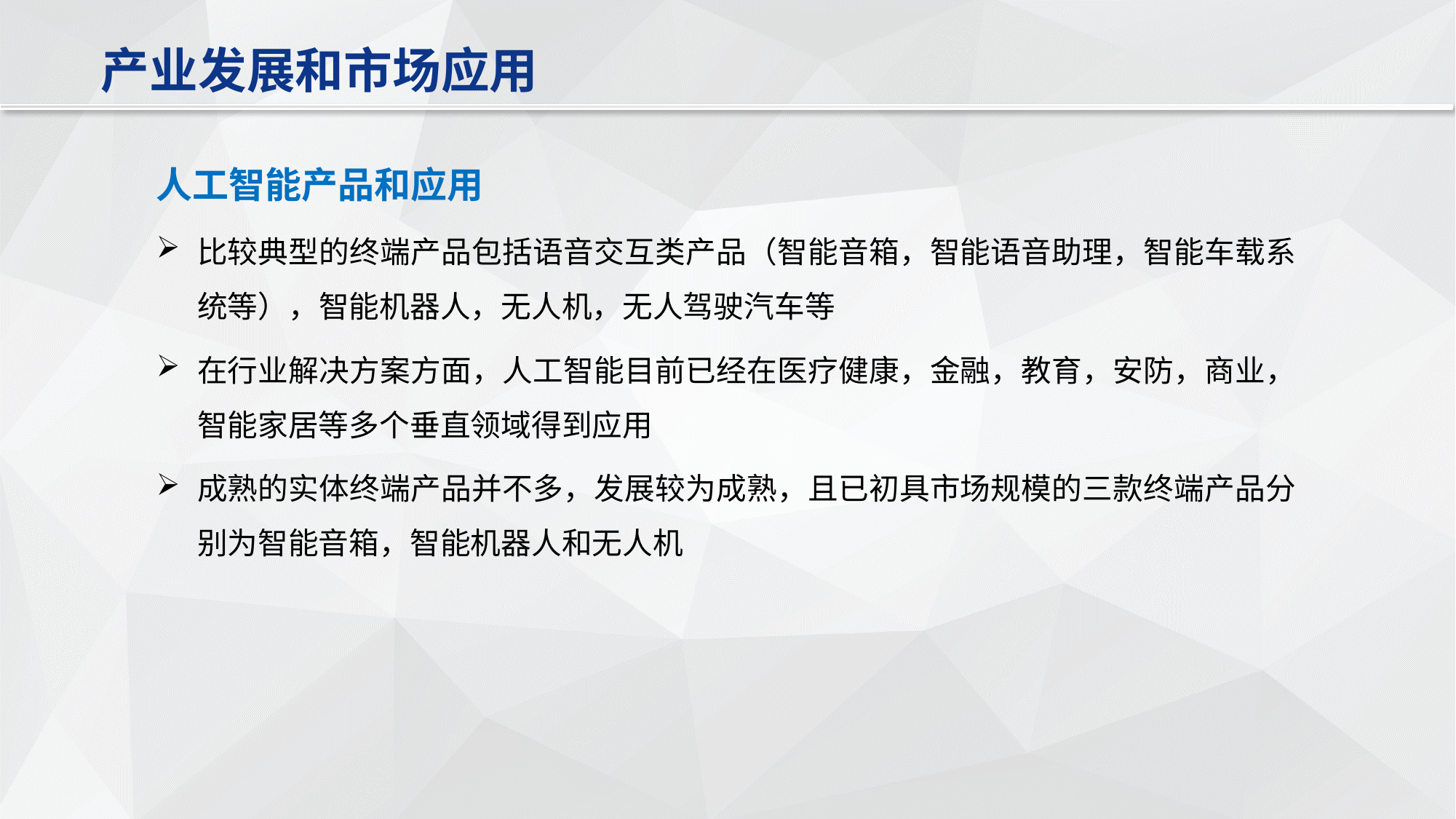

产业发展和市场应用

人工智能产品和应用
比较典型的终端产品包括语音交互类产品（智能音箱，智能语音助理，智能车载系统等），智能机器人，无人机，无人驾驶汽车等
在行业解决方案方面，人工智能目前已经在医疗健康，金融，教育，安防，商业，智能家居等多个垂直领域得到应用
成熟的实体终端产品并不多，发展较为成熟，且已初具市场规模的三款终端产品分别为智能音箱，智能机器人和无人机
68